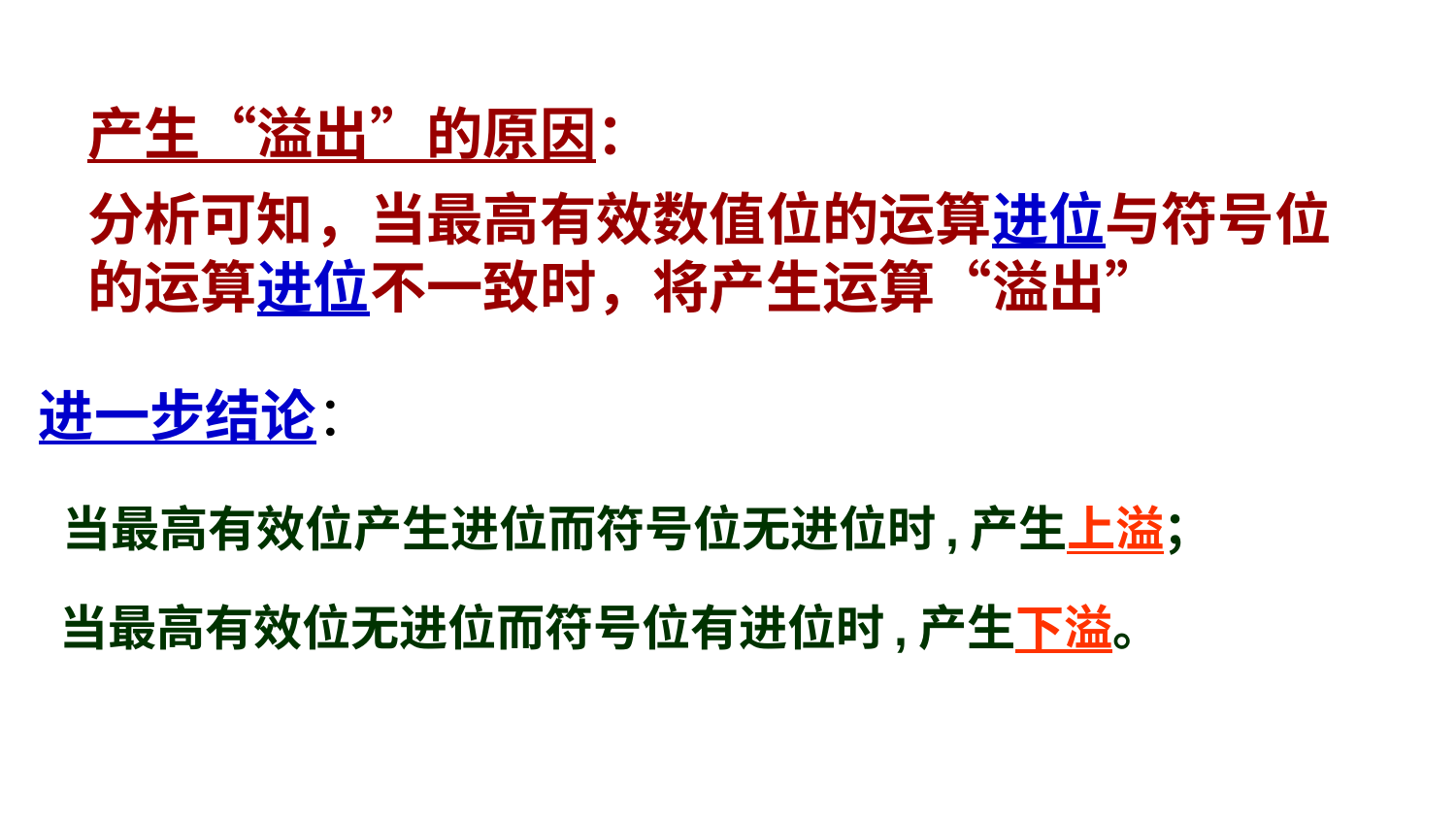

产生“溢出”的原因：
分析可知，当最高有效数值位的运算进位与符号位的运算进位不一致时，将产生运算“溢出”
进一步结论：
 当最高有效位产生进位而符号位无进位时,产生上溢；
 当最高有效位无进位而符号位有进位时,产生下溢。